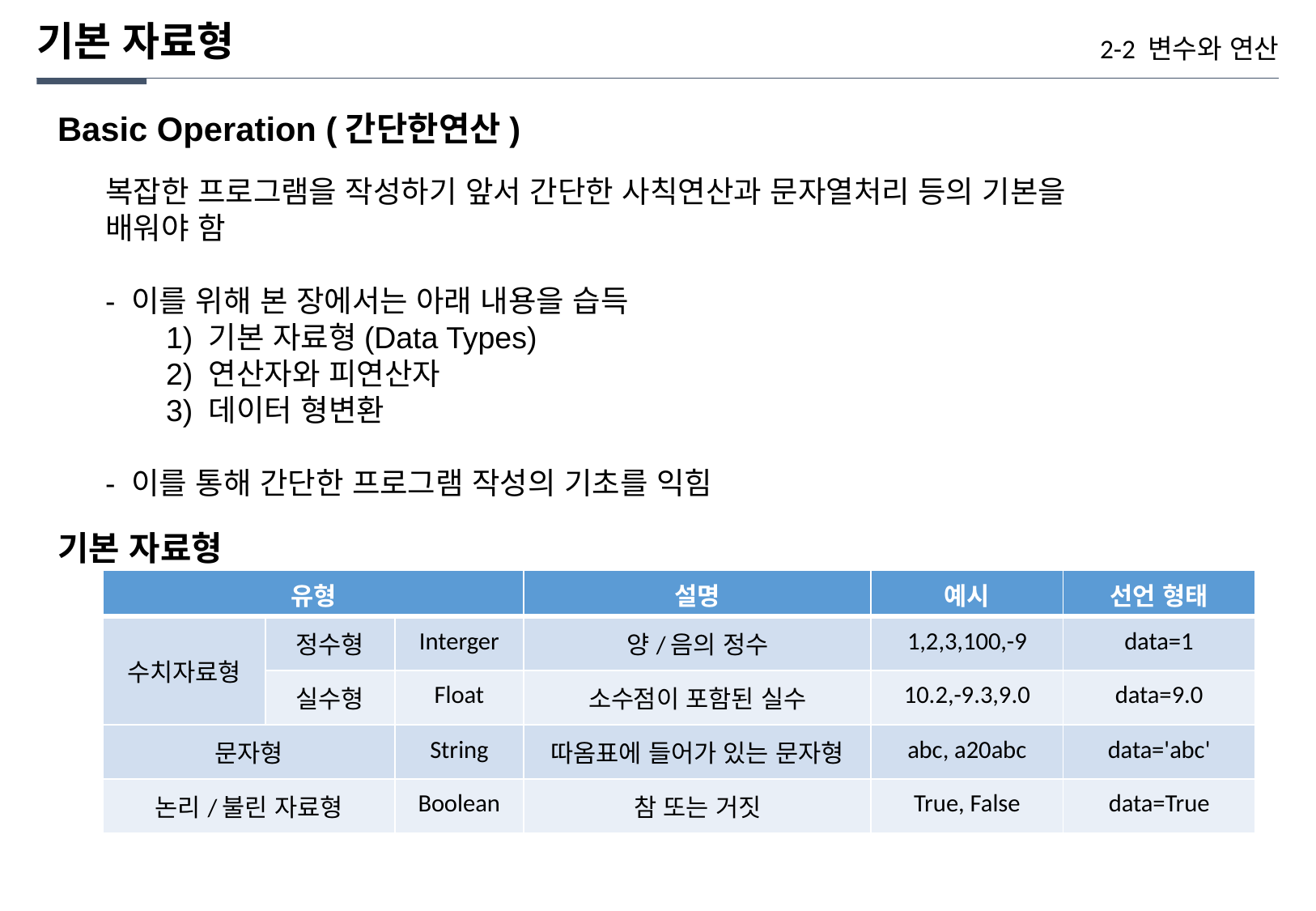

기본 자료형
2-2 변수와 연산
Basic Operation (간단한연산)
복잡한 프로그램을 작성하기 앞서 간단한 사칙연산과 문자열처리 등의 기본을 배워야 함

- 이를 위해 본 장에서는 아래 내용을 습득
1) 기본 자료형(Data Types)
2) 연산자와 피연산자
3) 데이터 형변환

- 이를 통해 간단한 프로그램 작성의 기초를 익힘
기본 자료형
| 유형 |  |  | 설명 | 예시 | 선언 형태 |
| --- | --- | --- | --- | --- | --- |
| 수치자료형 | 정수형 | Interger | 양/음의 정수 | 1,2,3,100,-9 | data=1 |
|  | 실수형 | Float | 소수점이 포함된 실수 | 10.2,-9.3,9.0 | data=9.0 |
| 문자형 |  | String | 따옴표에 들어가 있는 문자형 | abc, a20abc | data='abc' |
| 논리/불린 자료형 |  | Boolean | 참 또는 거짓 | True, False | data=True |